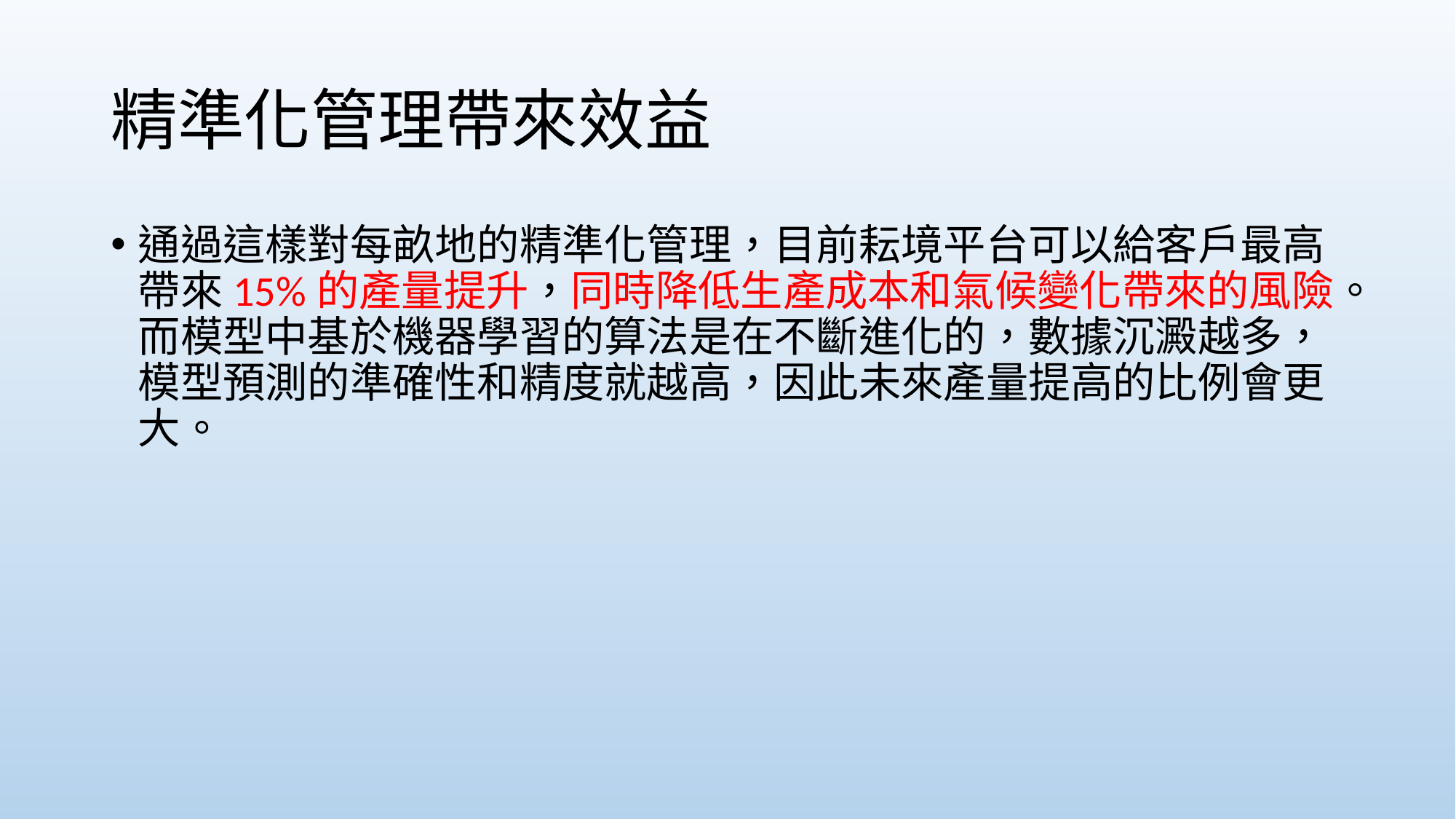

# 精準化管理帶來效益
通過這樣對每畝地的精準化管理，目前耘境平台可以給客戶最高帶來15%的產量提升，同時降低生產成本和氣候變化帶來的風險。而模型中基於機器學習的算法是在不斷進化的，數據沉澱越多，模型預測的準確性和精度就越高，因此未來產量提高的比例會更大。